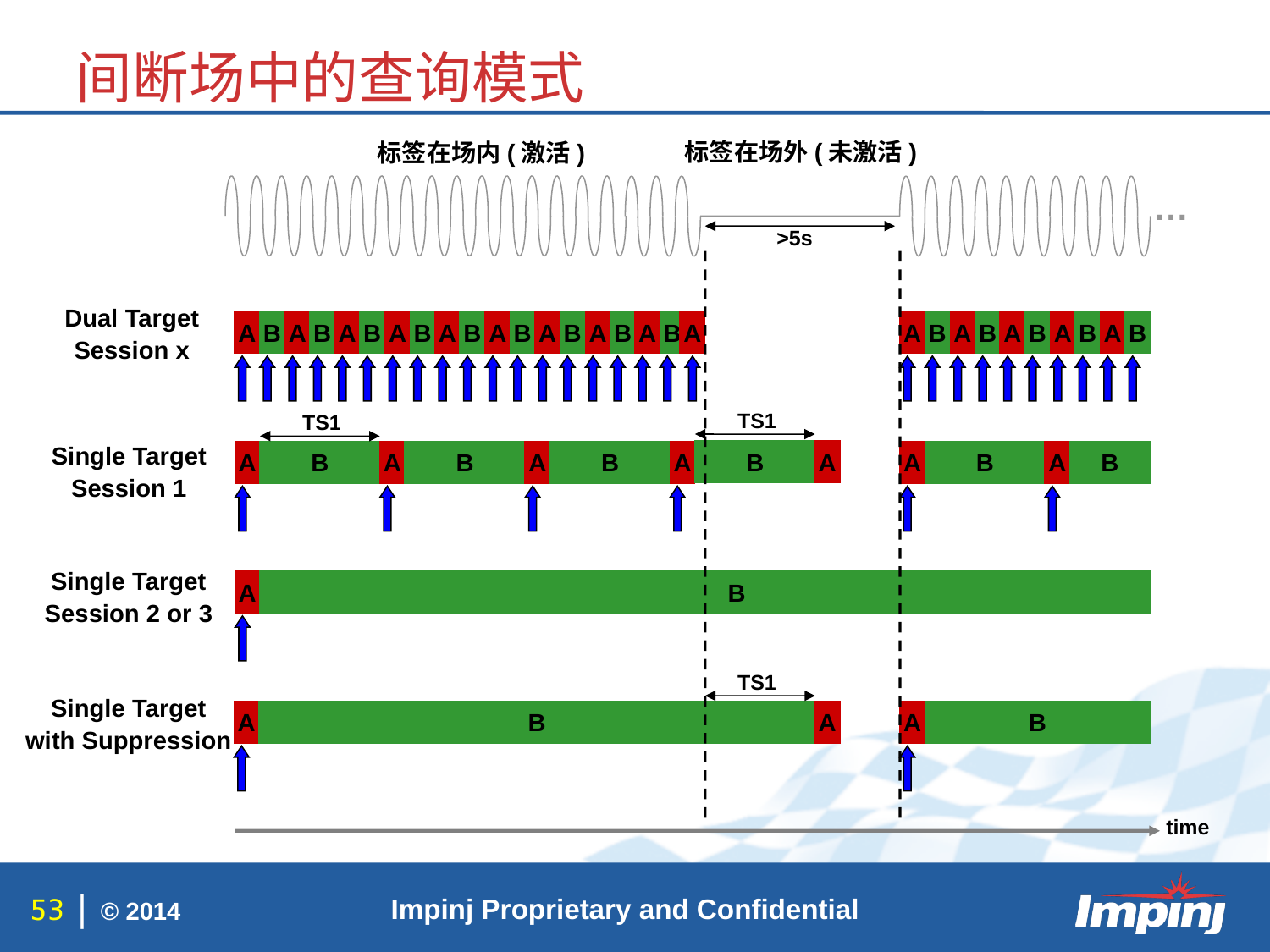

间断场中的查询模式
标签在场外(未激活)
标签在场内(激活)

…

>5s

Dual Target
Session x
A
B
A
B
A
B
A
B
A
B
A
B
A
B
A
B
A
B
A
A
B
A
B
A
B
A
B
A
B

TS1
TS1
Single Target
Session 1

B
A
A
B
A
B
A
B
A
A
B
A
B

Single Target
Session 2 or 3
A
B

TS1
Single Target
with Suppression

A
B
A
A
B

time